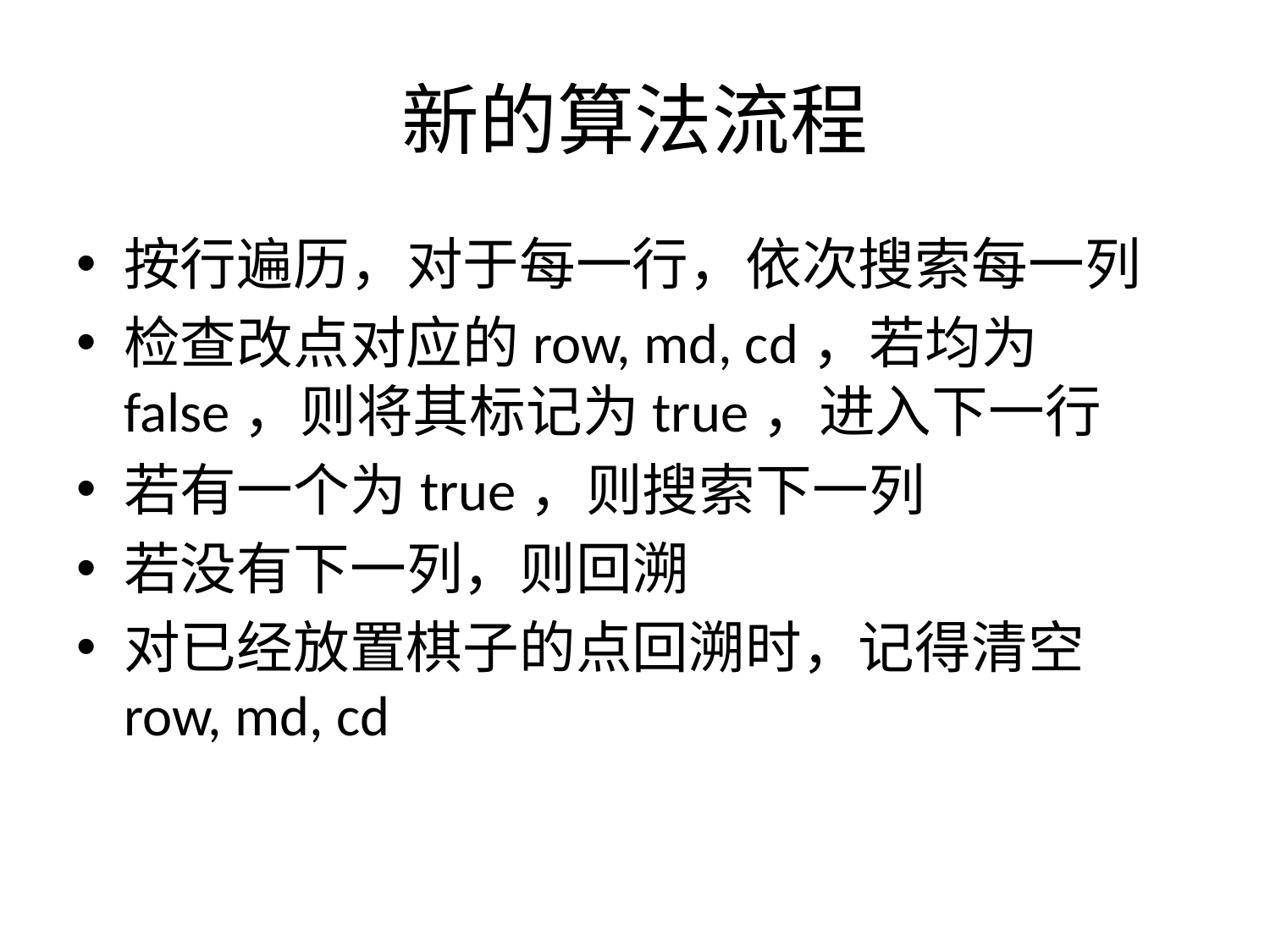

# 新的算法流程
按行遍历，对于每一行，依次搜索每一列
检查改点对应的row, md, cd，若均为false，则将其标记为true，进入下一行
若有一个为true，则搜索下一列
若没有下一列，则回溯
对已经放置棋子的点回溯时，记得清空row, md, cd